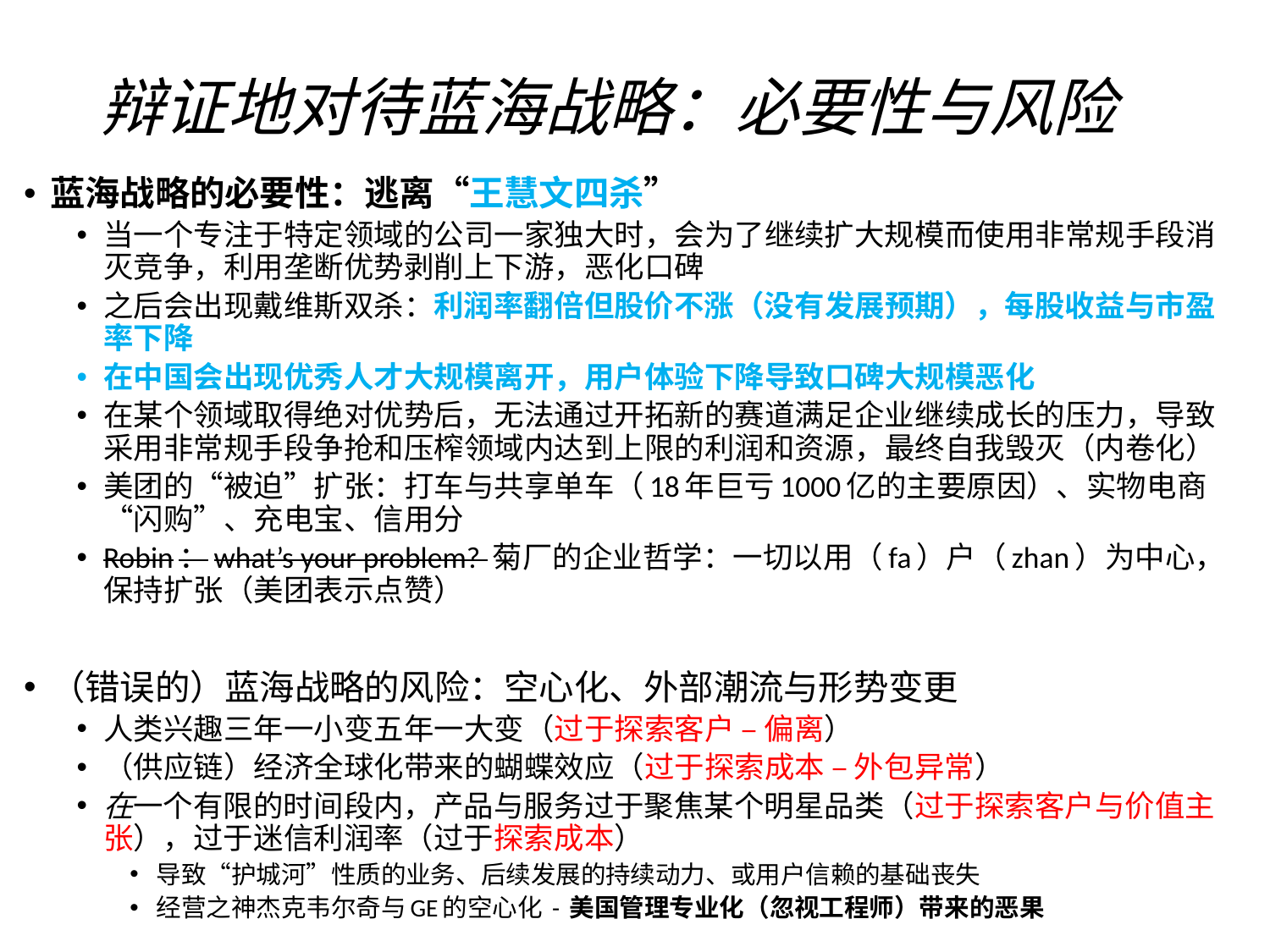

# 辩证地对待蓝海战略：必要性与风险
蓝海战略的必要性：逃离“王慧文四杀”
当一个专注于特定领域的公司一家独大时，会为了继续扩大规模而使用非常规手段消灭竞争，利用垄断优势剥削上下游，恶化口碑
之后会出现戴维斯双杀：利润率翻倍但股价不涨（没有发展预期），每股收益与市盈率下降
在中国会出现优秀人才大规模离开，用户体验下降导致口碑大规模恶化
在某个领域取得绝对优势后，无法通过开拓新的赛道满足企业继续成长的压力，导致采用非常规手段争抢和压榨领域内达到上限的利润和资源，最终自我毁灭（内卷化）
美团的“被迫”扩张：打车与共享单车（18年巨亏1000亿的主要原因）、实物电商“闪购”、充电宝、信用分
Robin：what’s your problem? 菊厂的企业哲学：一切以用（fa）户（zhan）为中心，保持扩张（美团表示点赞）

（错误的）蓝海战略的风险：空心化、外部潮流与形势变更
人类兴趣三年一小变五年一大变（过于探索客户 – 偏离）
（供应链）经济全球化带来的蝴蝶效应（过于探索成本 – 外包异常）
在一个有限的时间段内，产品与服务过于聚焦某个明星品类（过于探索客户与价值主张），过于迷信利润率（过于探索成本）
导致“护城河”性质的业务、后续发展的持续动力、或用户信赖的基础丧失
经营之神杰克韦尔奇与GE的空心化 - 美国管理专业化（忽视工程师）带来的恶果